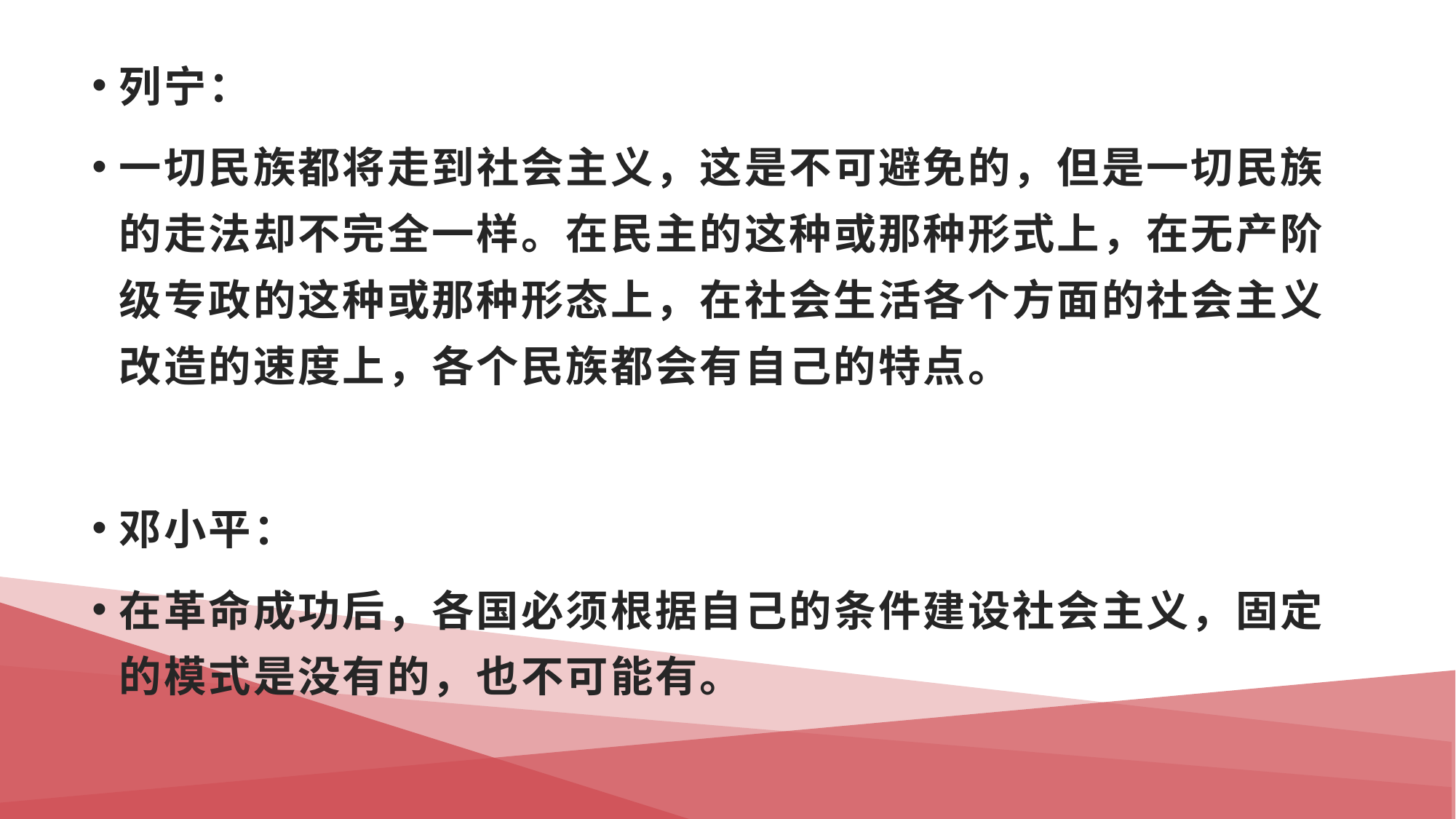

列宁：
一切民族都将走到社会主义，这是不可避免的，但是一切民族的走法却不完全一样。在民主的这种或那种形式上，在无产阶级专政的这种或那种形态上，在社会生活各个方面的社会主义改造的速度上，各个民族都会有自己的特点。

邓小平：
在革命成功后，各国必须根据自己的条件建设社会主义，固定的模式是没有的，也不可能有。